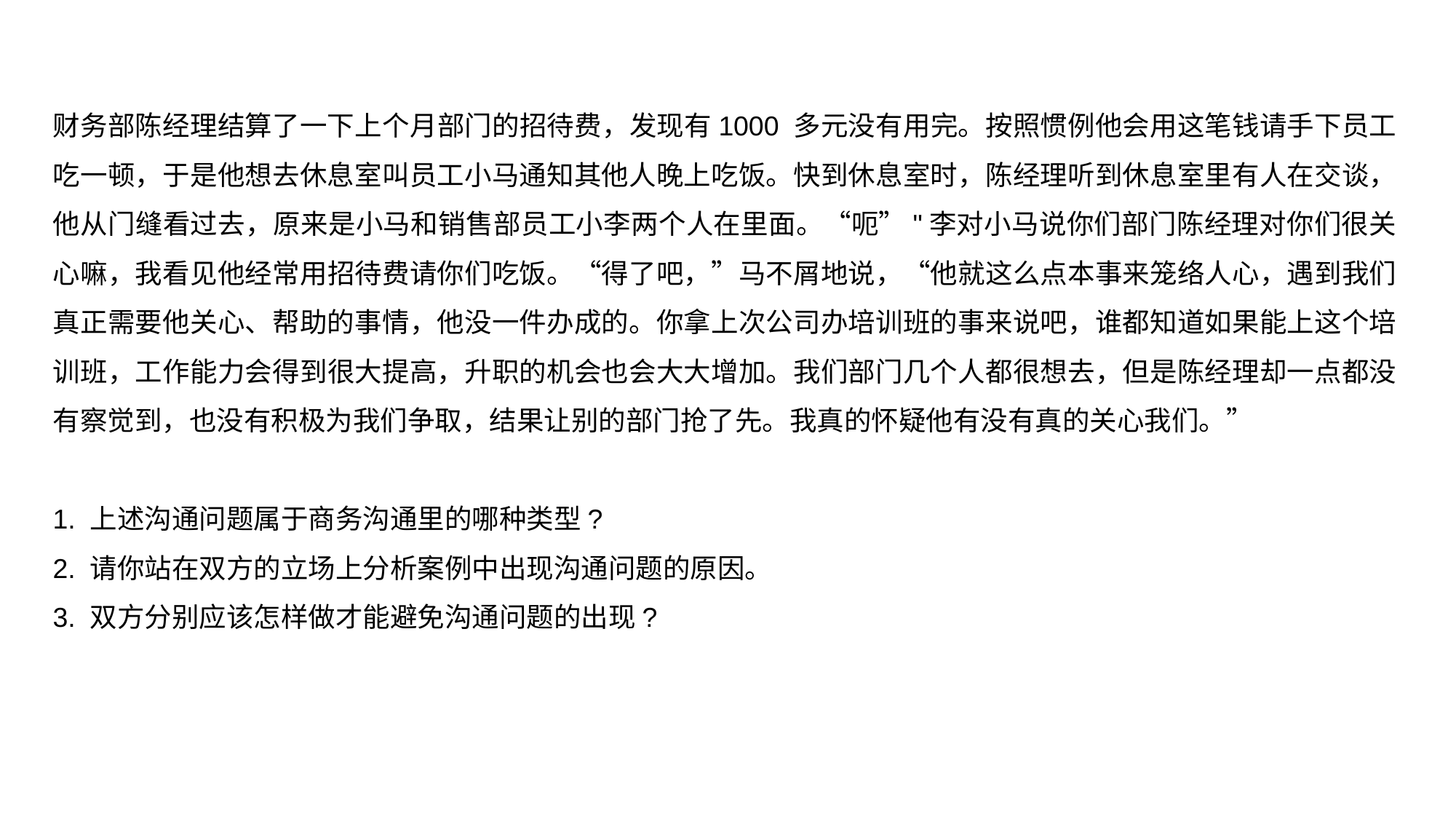

财务部陈经理结算了一下上个月部门的招待费，发现有1000 多元没有用完。按照惯例他会用这笔钱请手下员工吃一顿，于是他想去休息室叫员工小马通知其他人晚上吃饭。快到休息室时，陈经理听到休息室里有人在交谈，他从门缝看过去，原来是小马和销售部员工小李两个人在里面。“呃”"李对小马说你们部门陈经理对你们很关心嘛，我看见他经常用招待费请你们吃饭。“得了吧，”马不屑地说，“他就这么点本事来笼络人心，遇到我们真正需要他关心、帮助的事情，他没一件办成的。你拿上次公司办培训班的事来说吧，谁都知道如果能上这个培训班，工作能力会得到很大提高，升职的机会也会大大增加。我们部门几个人都很想去，但是陈经理却一点都没有察觉到，也没有积极为我们争取，结果让别的部门抢了先。我真的怀疑他有没有真的关心我们。”

1. 上述沟通问题属于商务沟通里的哪种类型?
2. 请你站在双方的立场上分析案例中出现沟通问题的原因。
3. 双方分别应该怎样做才能避免沟通问题的出现?